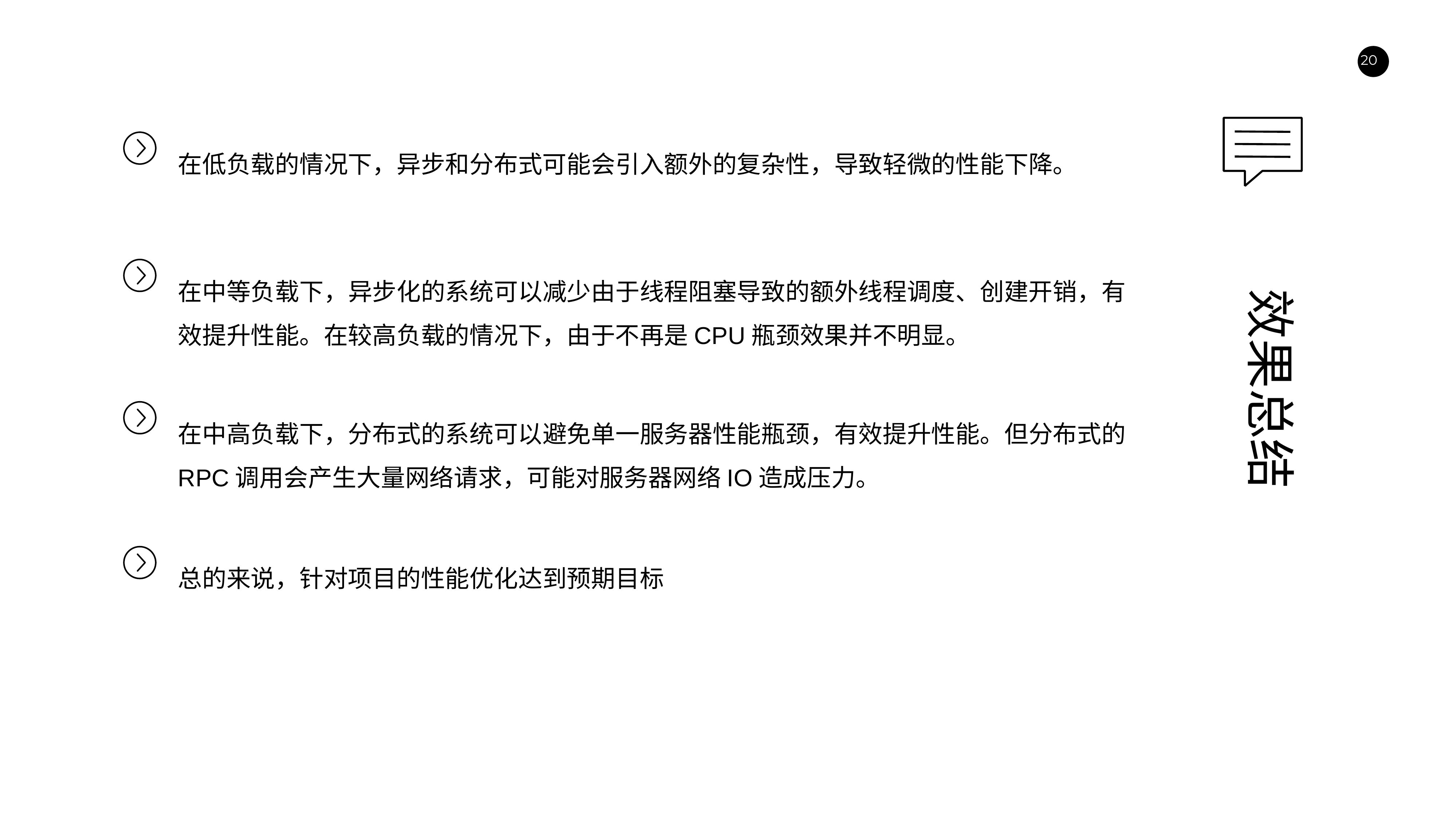

效果总结

在低负载的情况下，异步和分布式可能会引入额外的复杂性，导致轻微的性能下降。

在中等负载下，异步化的系统可以减少由于线程阻塞导致的额外线程调度、创建开销，有效提升性能。在较高负载的情况下，由于不再是CPU瓶颈效果并不明显。

在中高负载下，分布式的系统可以避免单一服务器性能瓶颈，有效提升性能。但分布式的RPC调用会产生大量网络请求，可能对服务器网络IO造成压力。

总的来说，针对项目的性能优化达到预期目标